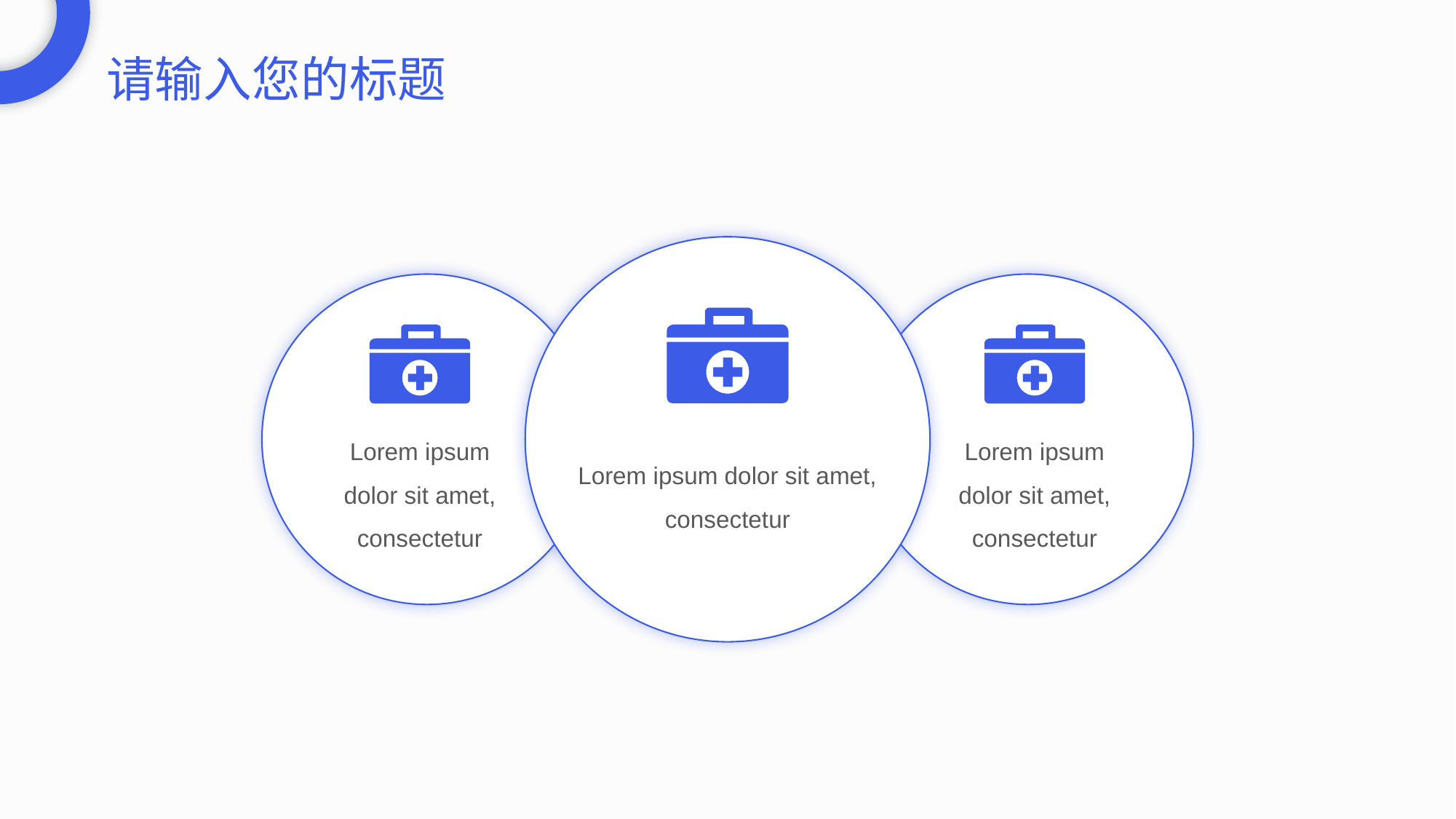

请输入您的标题

Lorem ipsum dolor sit amet, consectetur

Lorem ipsum dolor sit amet, consectetur

Lorem ipsum dolor sit amet, consectetur